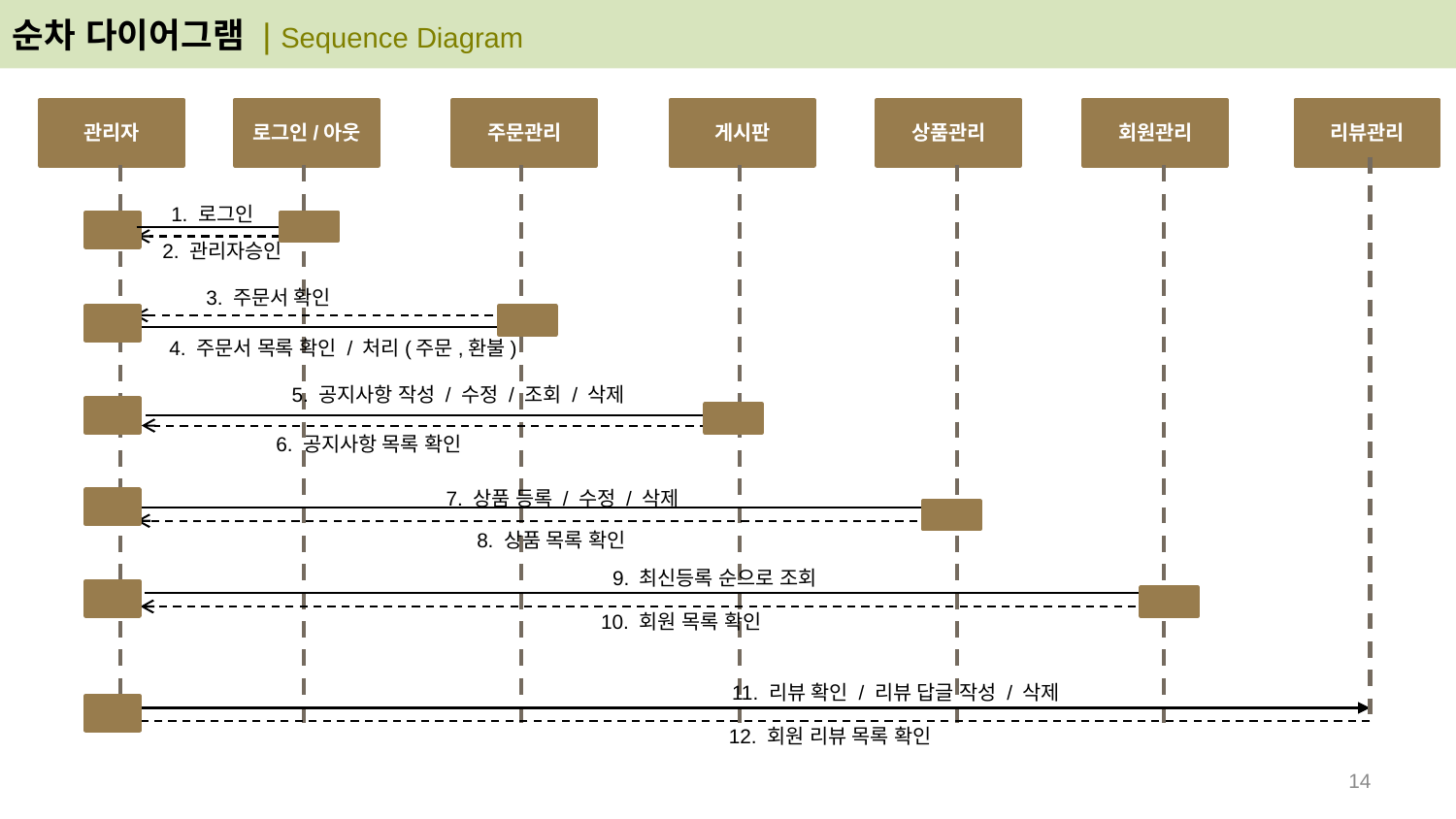

순차 다이어그램 | Sequence Diagram
기준선(좌)
기준선(우)

관리자
로그인/아웃
주문관리
게시판
상품관리
회원관리
리뷰관리
기준선(상)
1. 로그인

2. 관리자승인
3. 주문서 확인

4. 주문서 목록 확인 / 처리(주문,환불)
5. 공지사항 작성 / 수정 / 조회 / 삭제

6. 공지사항 목록 확인
7. 상품 등록 / 수정 / 삭제

8. 상품 목록 확인
9. 최신등록 순으로 조회

10. 회원 목록 확인
11. 리뷰 확인 / 리뷰 답글 작성 / 삭제

12. 회원 리뷰 목록 확인
기준선(하)
14